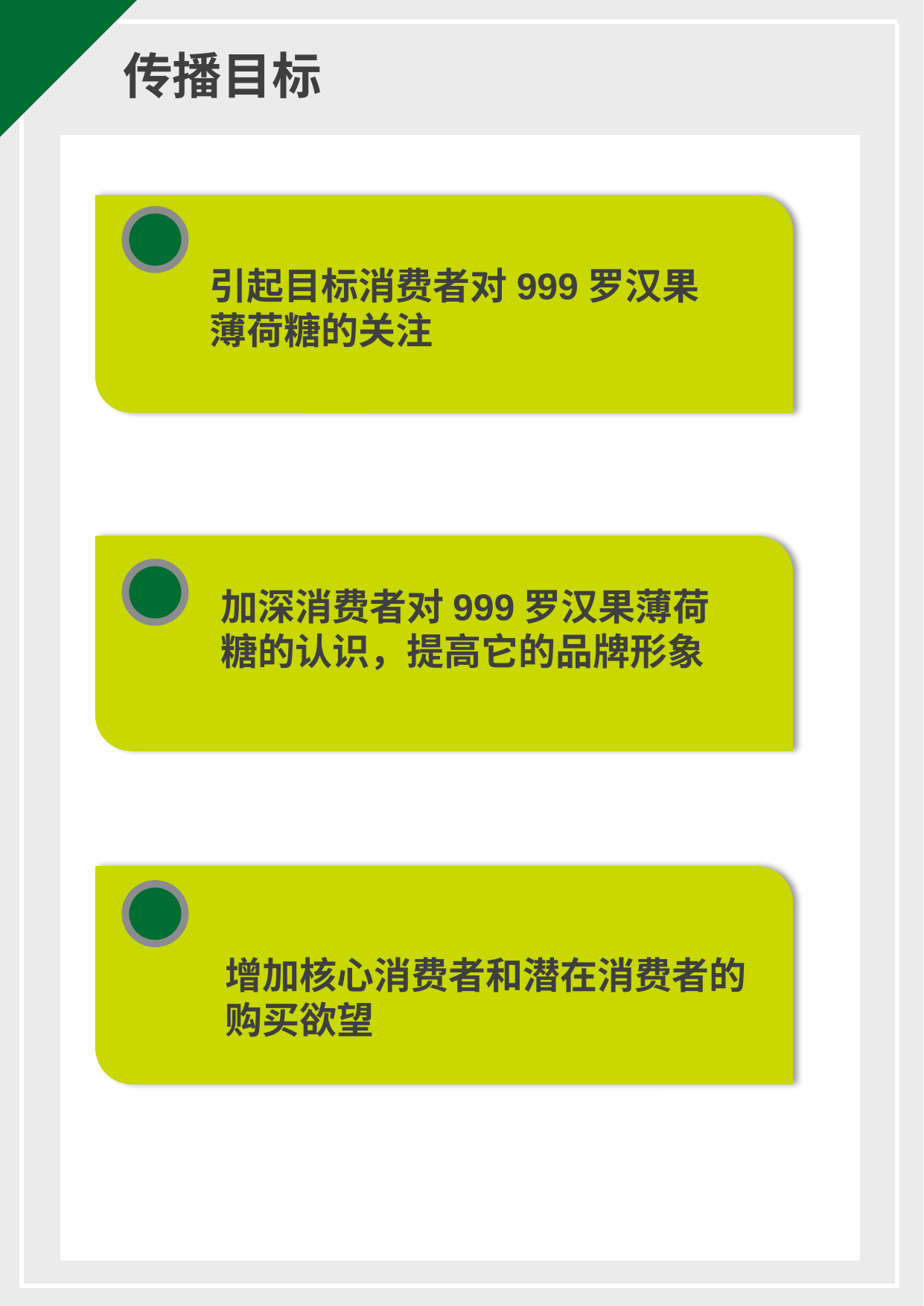

传播目标

引起目标消费者对999罗汉果薄荷糖的关注

加深消费者对999罗汉果薄荷糖的认识，提高它的品牌形象

增加核心消费者和潜在消费者的购买欲望